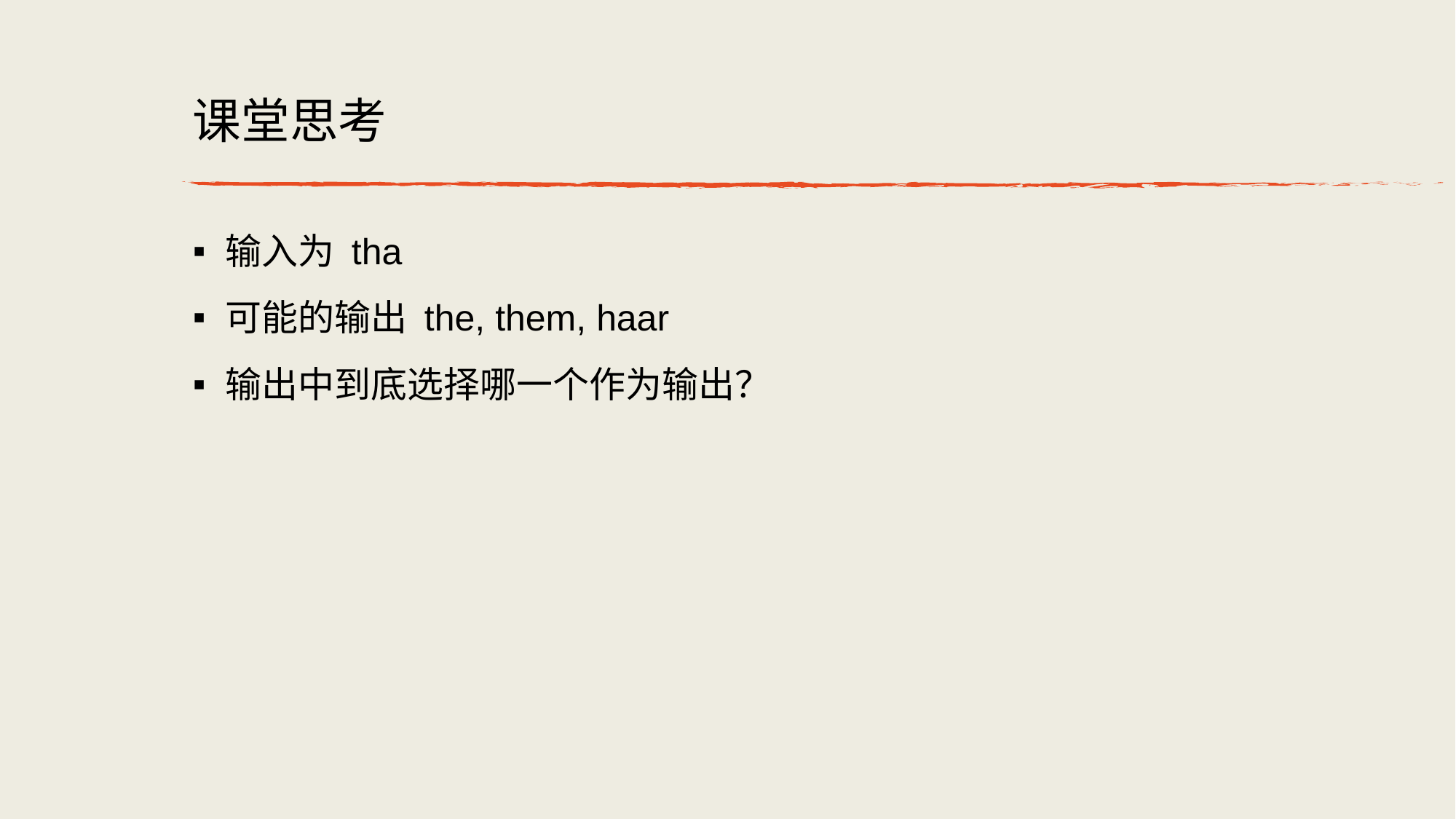

# 课堂思考
输入为 tha
可能的输出 the, them, haar
输出中到底选择哪一个作为输出？